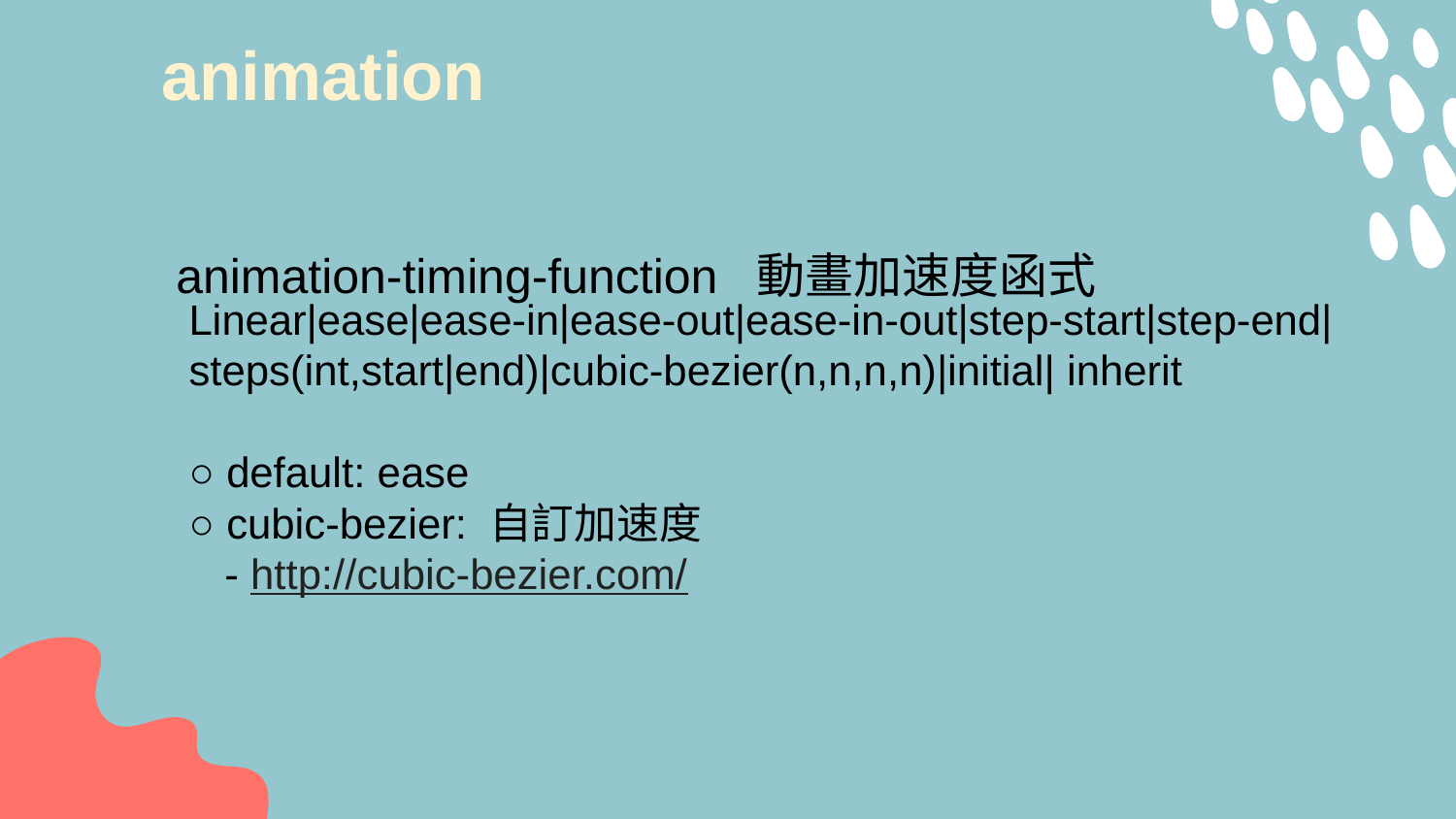

# animation
animation-timing-function  動畫加速度函式
Linear|ease|ease-in|ease-out|ease-in-out|step-start|step-end|
steps(int,start|end)|cubic-bezier(n,n,n,n)|initial| inherit

○ default: ease
○ cubic-bezier: 自訂加速度
   - http://cubic-bezier.com/